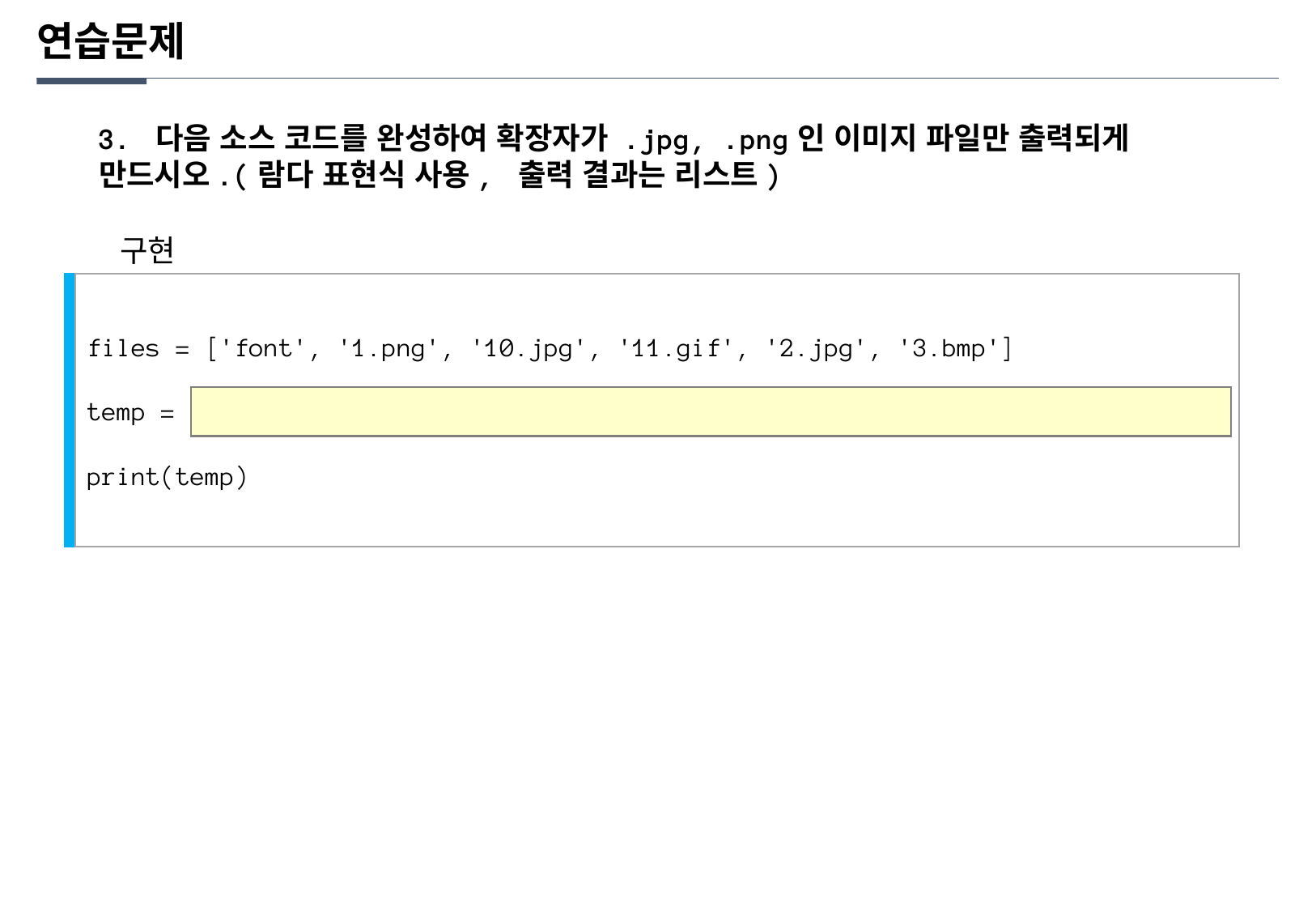

연습문제
3. 다음 소스 코드를 완성하여 확장자가 .jpg, .png인 이미지 파일만 출력되게 만드시오.(람다 표현식 사용, 출력 결과는 리스트)
구현

files = ['font', '1.png', '10.jpg', '11.gif', '2.jpg', '3.bmp']

temp = list(filter(lambda x: x.find('.jpg')!=-1 or x.find('.png')!=-1,files))

print(temp)